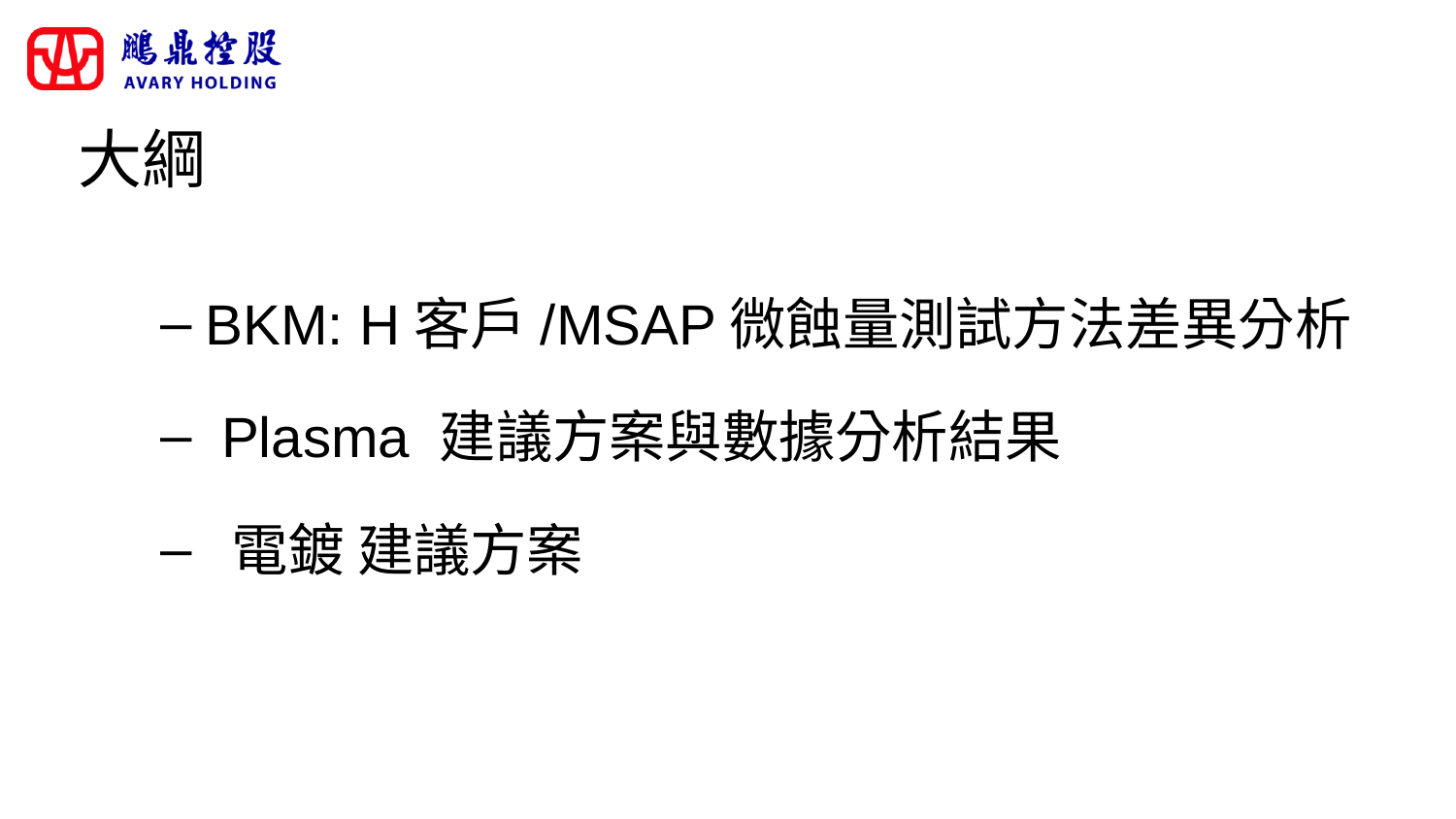

# 大綱
BKM: H客戶/MSAP微蝕量測試方法差異分析
 Plasma 建議方案與數據分析結果
 電鍍 建議方案